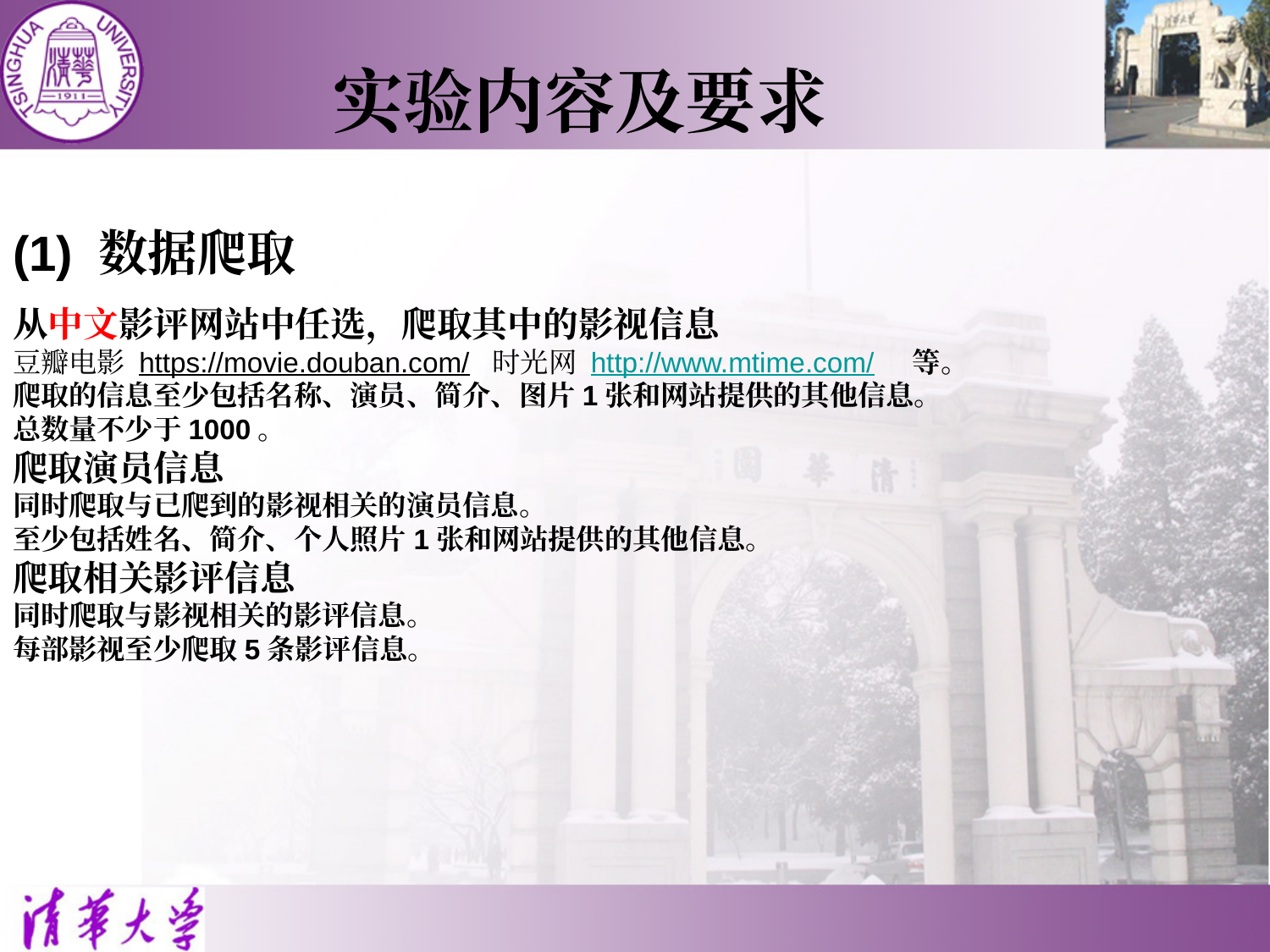

实验内容及要求
(1) 数据爬取
从中文影评网站中任选，爬取其中的影视信息
豆瓣电影 https://movie.douban.com/  时光网 http://www.mtime.com/    等。
爬取的信息至少包括名称、演员、简介、图片1张和网站提供的其他信息。
总数量不少于1000。
爬取演员信息
同时爬取与已爬到的影视相关的演员信息。
至少包括姓名、简介、个人照片1张和网站提供的其他信息。
爬取相关影评信息
同时爬取与影视相关的影评信息。
每部影视至少爬取5条影评信息。